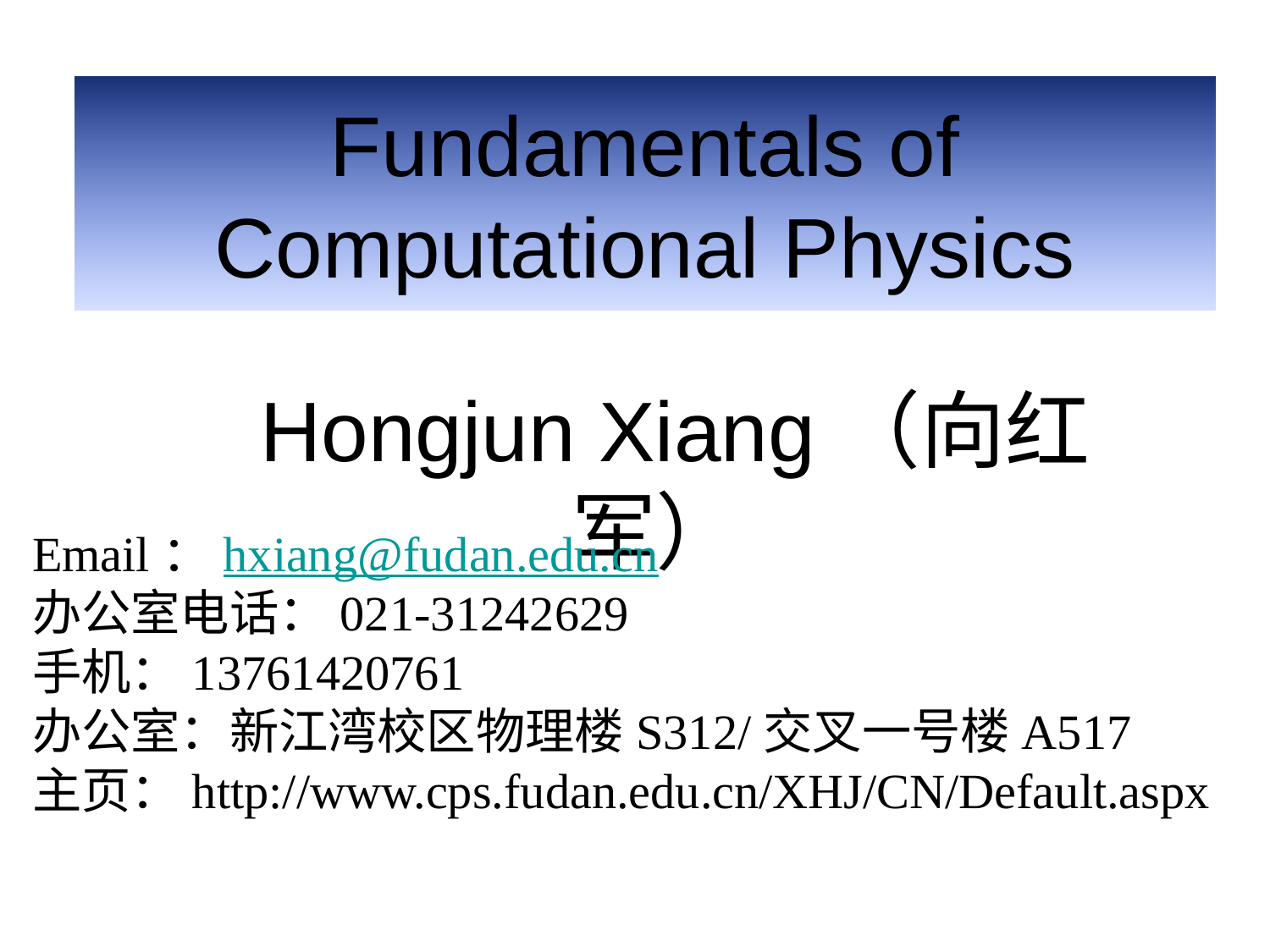

Fundamentals of Computational Physics
Hongjun Xiang（向红军）
Email：hxiang@fudan.edu.cn
办公室电话：021-31242629
手机：13761420761
办公室：新江湾校区物理楼S312/交叉一号楼A517
主页：http://www.cps.fudan.edu.cn/XHJ/CN/Default.aspx